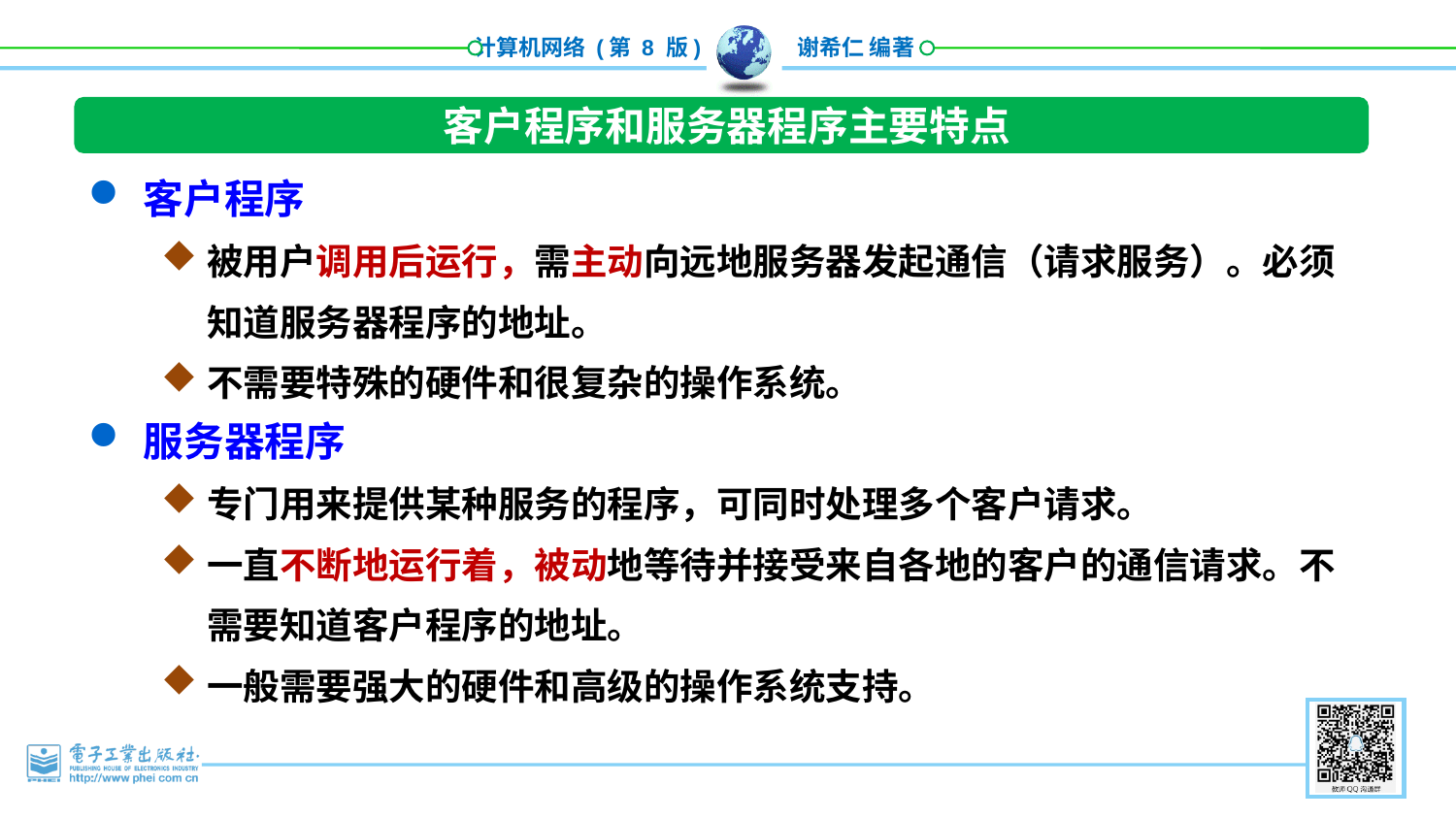

客户程序和服务器程序主要特点
客户程序
被用户调用后运行，需主动向远地服务器发起通信（请求服务）。必须知道服务器程序的地址。
不需要特殊的硬件和很复杂的操作系统。
服务器程序
专门用来提供某种服务的程序，可同时处理多个客户请求。
一直不断地运行着，被动地等待并接受来自各地的客户的通信请求。不需要知道客户程序的地址。
一般需要强大的硬件和高级的操作系统支持。